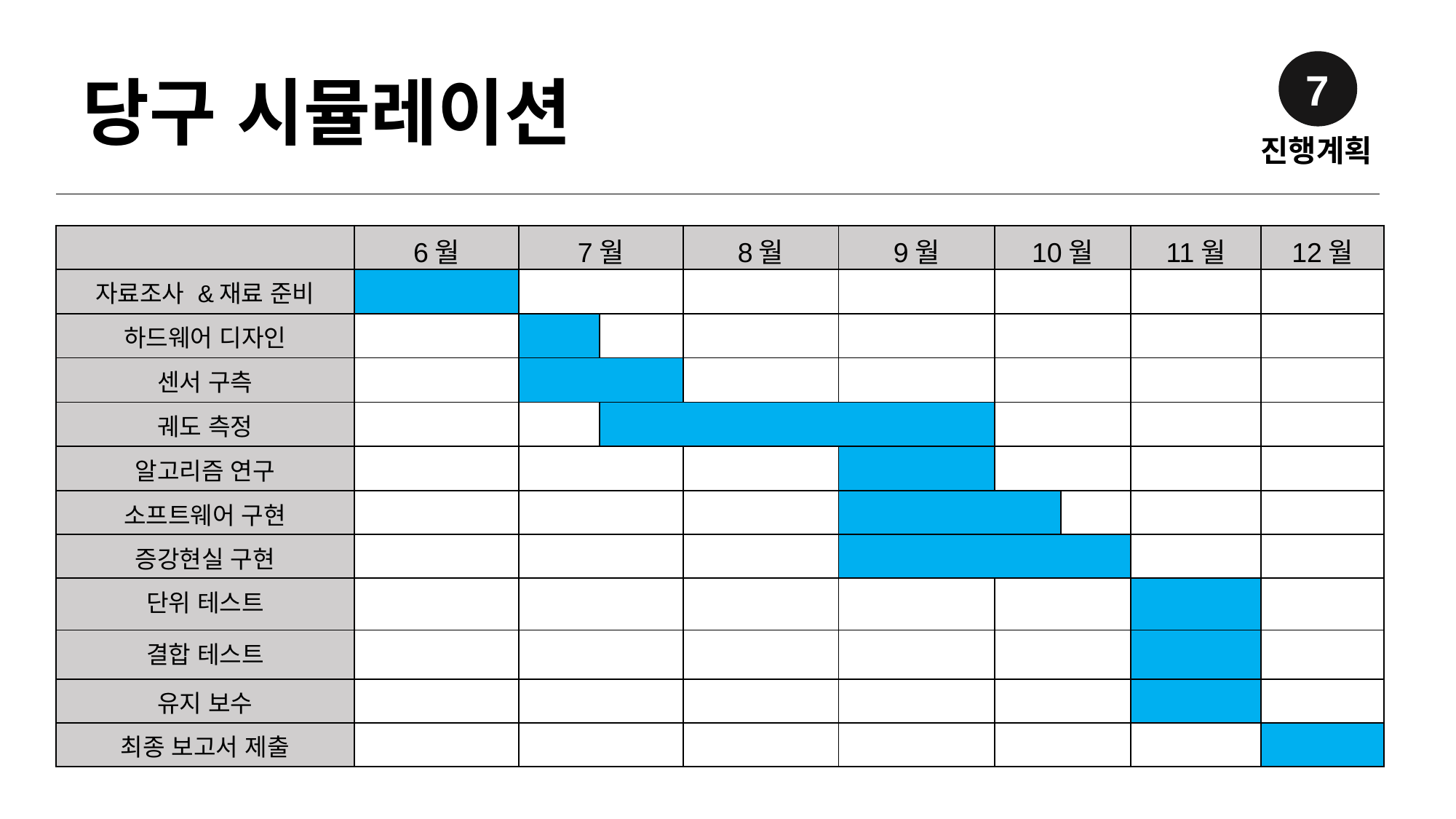

7
진행계획
당구 시뮬레이션
|  | 6월 | 7월 |  | 8월 | 9월 | 10월 |  | 11월 | 12월 |
| --- | --- | --- | --- | --- | --- | --- | --- | --- | --- |
| 자료조사 &재료 준비 |  |  |  |  |  |  |  |  |  |
| 하드웨어 디자인 |  |  |  |  |  |  |  |  |  |
| 센서 구측 |  |  |  |  |  |  |  |  |  |
| 궤도 측정 |  |  |  |  |  |  |  |  |  |
| 알고리즘 연구 |  |  |  |  |  |  |  |  |  |
| 소프트웨어 구현 |  |  |  |  |  |  |  |  |  |
| 증강현실 구현 |  |  |  |  |  |  |  |  |  |
| 단위 테스트 |  |  |  |  |  |  |  |  |  |
| 결합 테스트 |  |  |  |  |  |  |  |  |  |
| 유지 보수 |  |  |  |  |  |  |  |  |  |
| 최종 보고서 제출 |  |  |  |  |  |  |  |  |  |